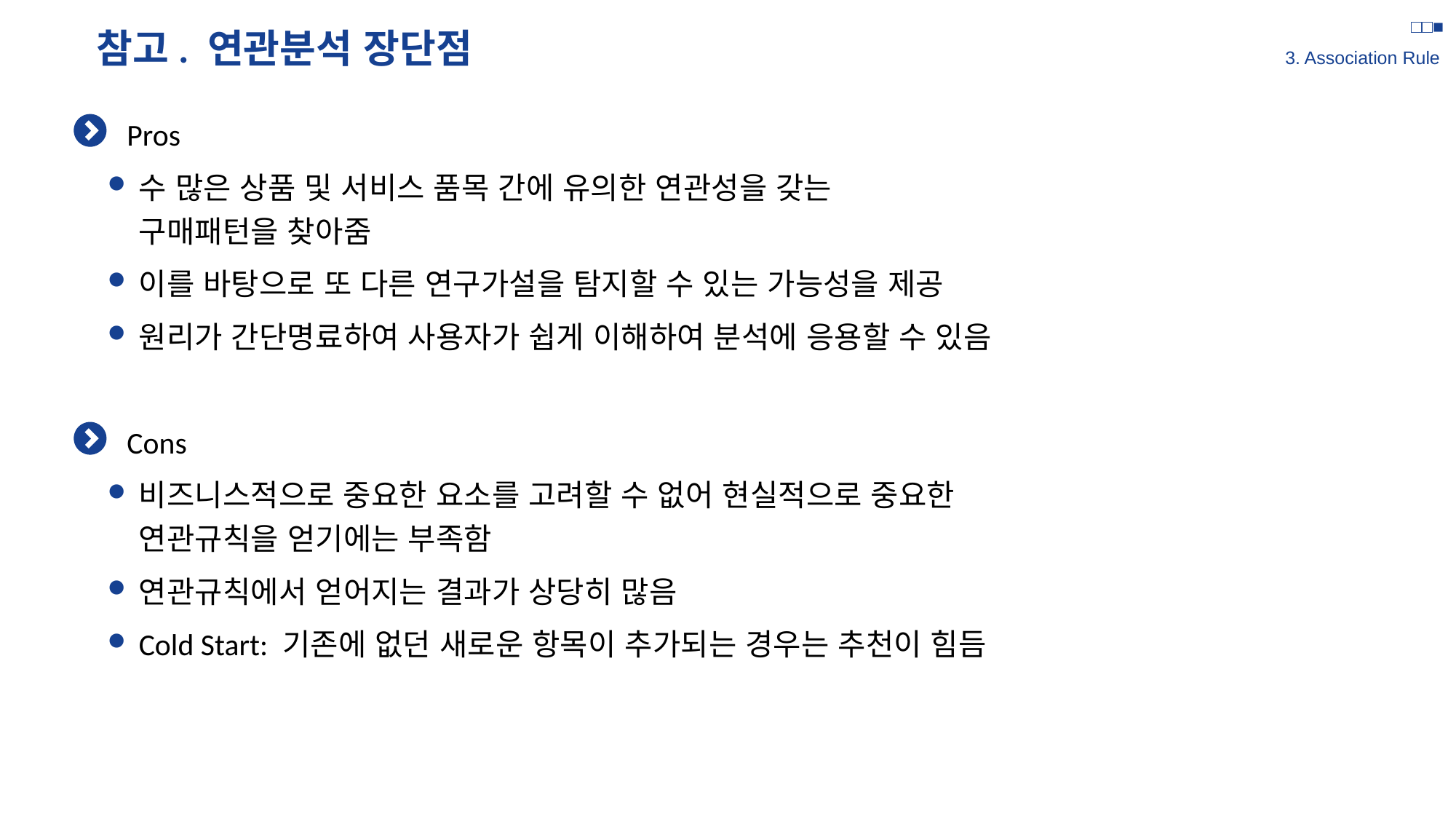

□□■
3. Association Rule
# 참고. 연관분석 장단점
Pros
수 많은 상품 및 서비스 품목 간에 유의한 연관성을 갖는
구매패턴을 찾아줌
이를 바탕으로 또 다른 연구가설을 탐지할 수 있는 가능성을 제공
원리가 간단명료하여 사용자가 쉽게 이해하여 분석에 응용할 수 있음

Cons
비즈니스적으로 중요한 요소를 고려할 수 없어 현실적으로 중요한
연관규칙을 얻기에는 부족함
연관규칙에서 얻어지는 결과가 상당히 많음
Cold Start: 기존에 없던 새로운 항목이 추가되는 경우는 추천이 힘듬